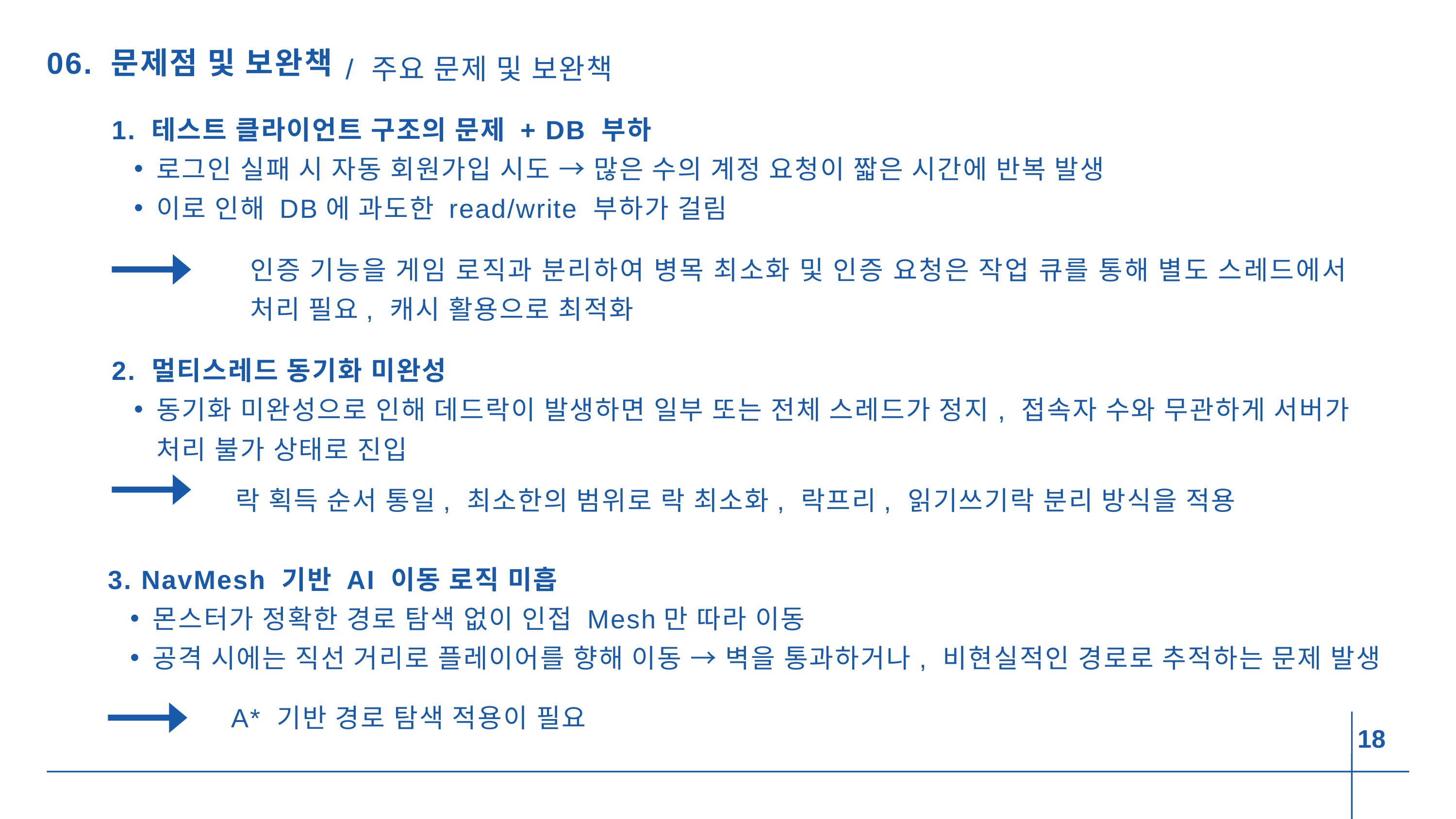

/ 주요 문제 및 보완책
06. 문제점 및 보완책
1. 테스트 클라이언트 구조의 문제 + DB 부하
로그인 실패 시 자동 회원가입 시도 → 많은 수의 계정 요청이 짧은 시간에 반복 발생
이로 인해 DB에 과도한 read/write 부하가 걸림
인증 기능을 게임 로직과 분리하여 병목 최소화 및 인증 요청은 작업 큐를 통해 별도 스레드에서 처리 필요, 캐시 활용으로 최적화

2. 멀티스레드 동기화 미완성
동기화 미완성으로 인해 데드락이 발생하면 일부 또는 전체 스레드가 정지, 접속자 수와 무관하게 서버가 처리 불가 상태로 진입
락 획득 순서 통일, 최소한의 범위로 락 최소화, 락프리, 읽기쓰기락 분리 방식을 적용

3. NavMesh 기반 AI 이동 로직 미흡
몬스터가 정확한 경로 탐색 없이 인접 Mesh만 따라 이동
공격 시에는 직선 거리로 플레이어를 향해 이동 → 벽을 통과하거나, 비현실적인 경로로 추적하는 문제 발생
A* 기반 경로 탐색 적용이 필요

18